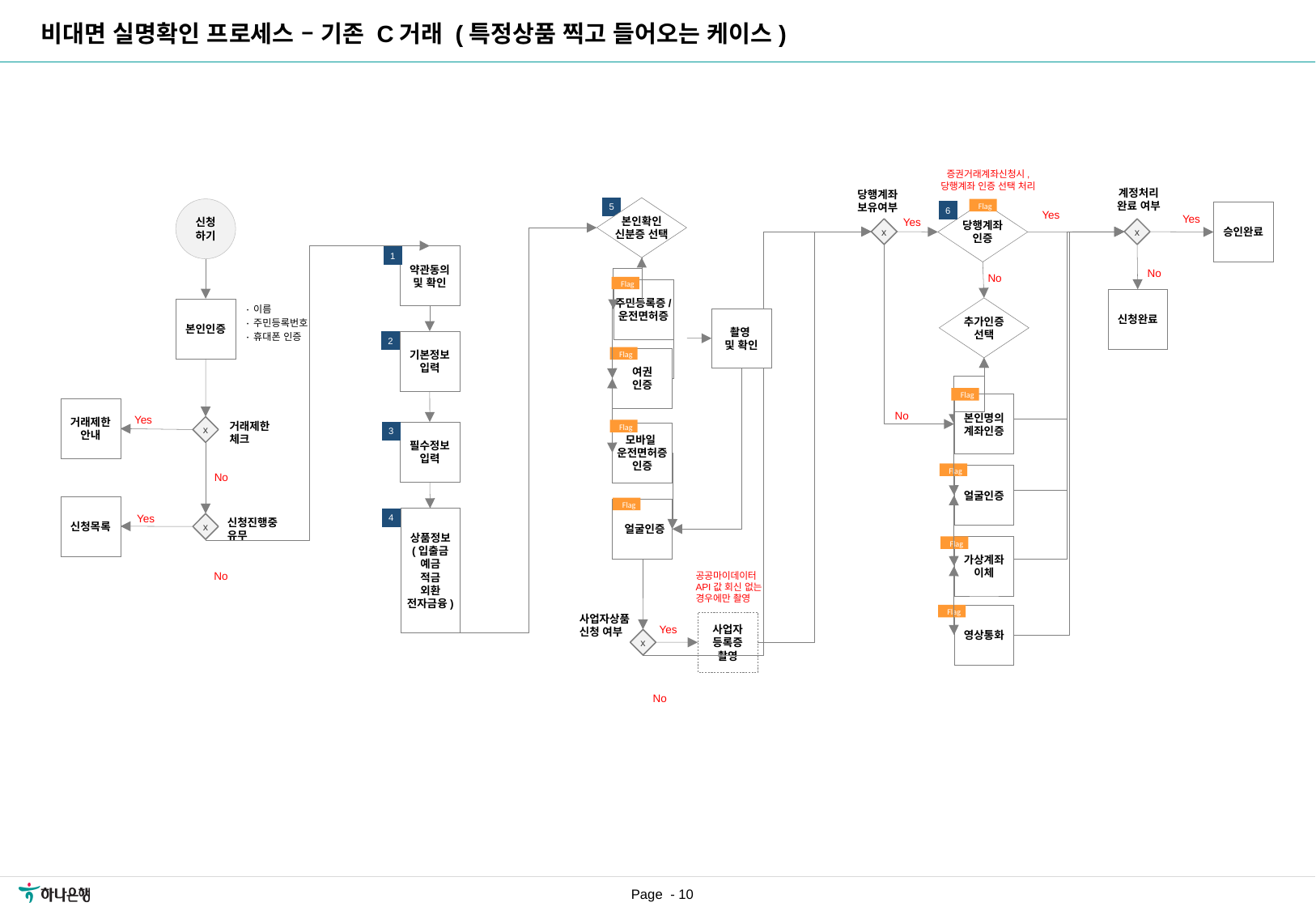

비대면 실명확인 프로세스 – 기존 C거래 (특정상품 찍고 들어오는 케이스)
증권거래계좌신청시,
당행계좌 인증 선택 처리
계정처리
완료 여부
당행계좌
보유여부
Flag

5
본인확인
신분증 선택
신청
하기
6
당행계좌
인증
승인완료
Yes
Yes
Yes
x
x
약관동의
및 확인
1
No
No
Flag

주민등록증/
운전면허증
신청완료
· 이름
· 주민등록번호
· 휴대폰 인증
추가인증
선택
본인인증
촬영
및 확인
2
기본정보
입력
Flag

여권
인증
Flag

본인명의
계좌인증
거래제한
안내
No
Yes
거래제한
체크
Flag

x
3
필수정보
입력
모바일
운전면허증
인증
Flag

No
얼굴인증
Flag

신청목록
 얼굴인증
Yes
4
상품정보
(입출금
예금
적금
외환
전자금융)
신청진행중
유무
x
Flag

가상계좌
이체
No
공공마이데이터 API값 회신 없는 경우에만 촬영
Flag

영상통화
사업자상품
신청 여부
사업자
등록증
촬영
Yes
x
No